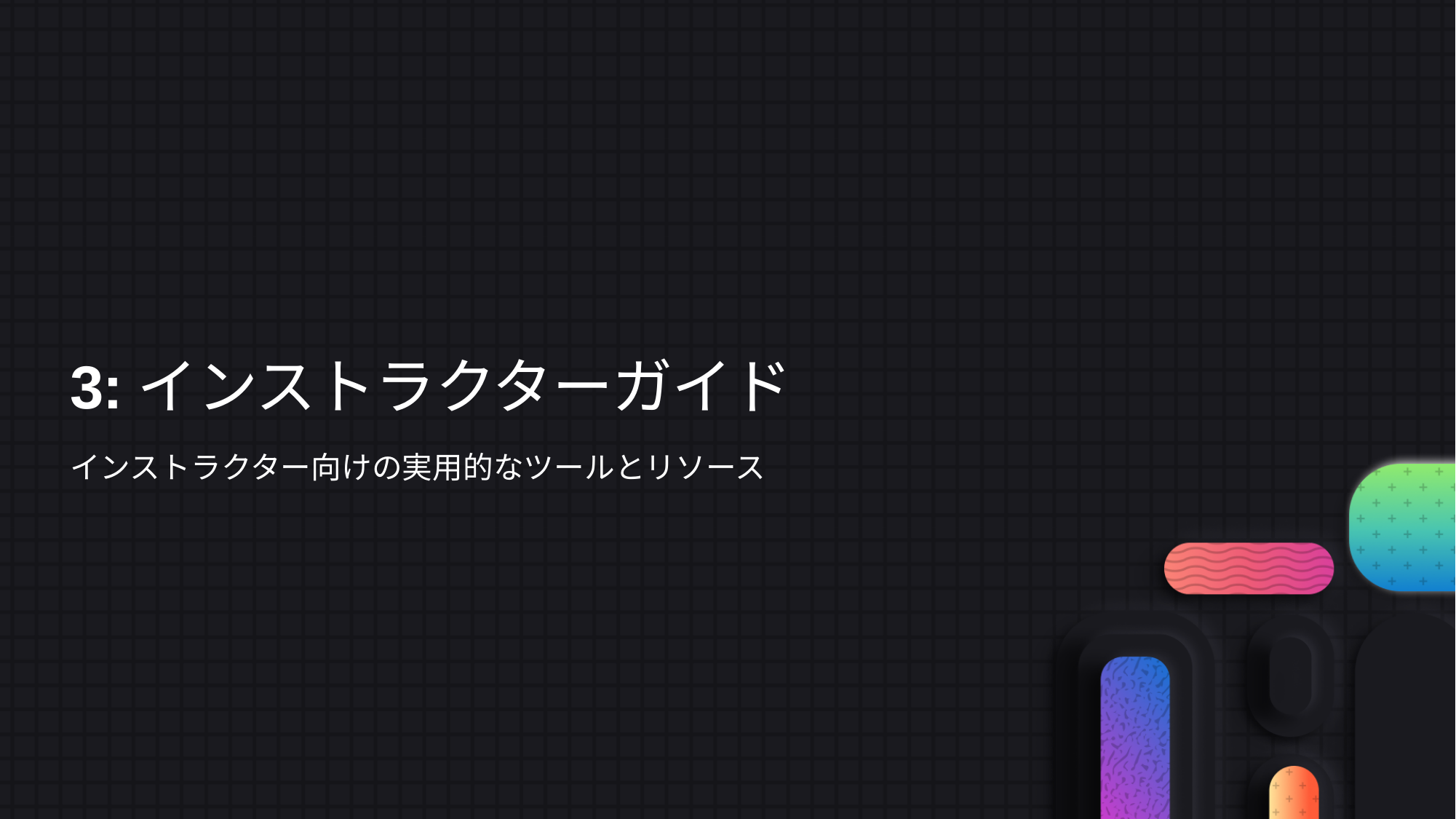

# 3:インストラクターガイド
インストラクター向けの実用的なツールとリソース